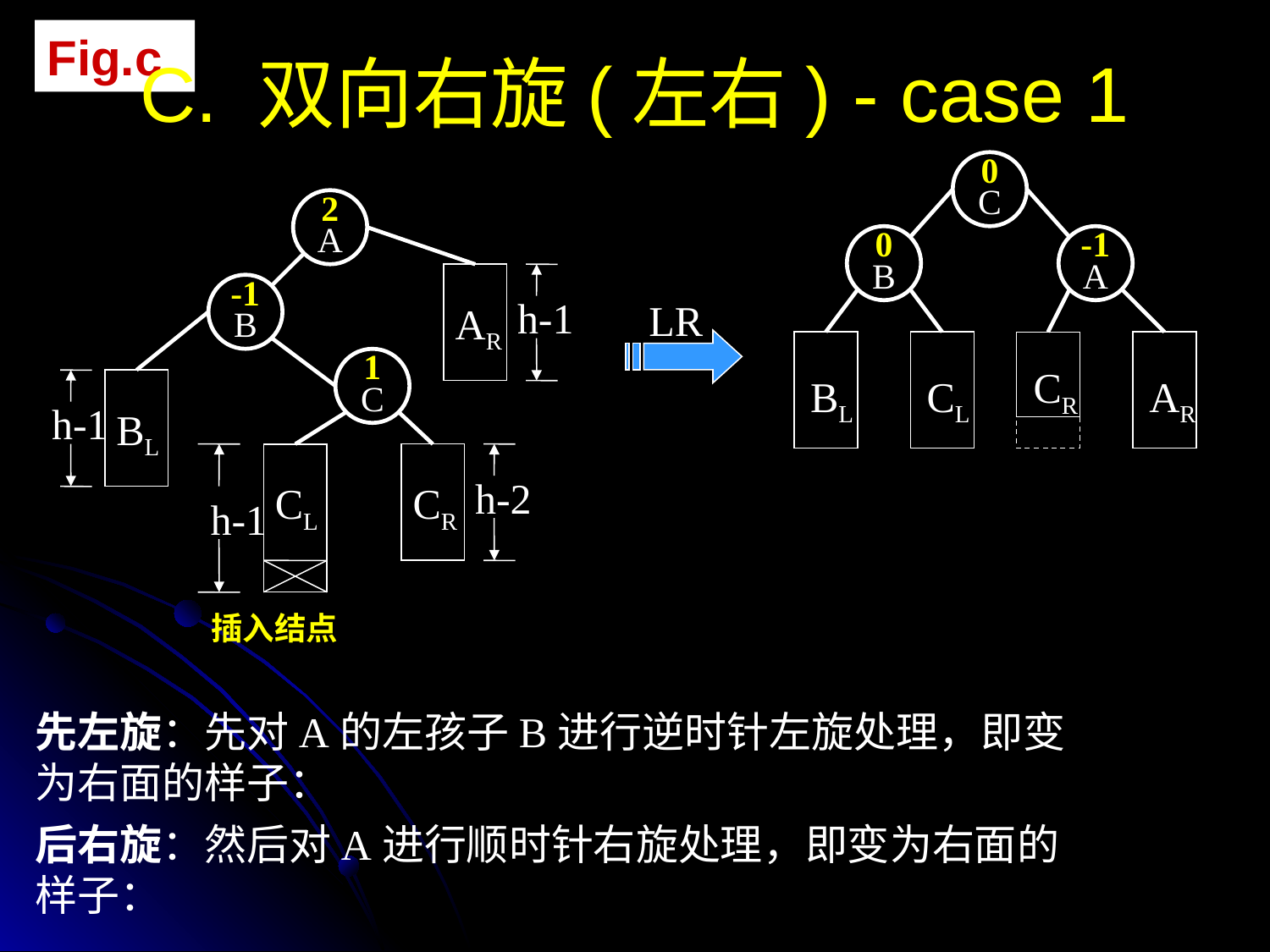

Fig.c
C. 双向右旋(左右) - case 1
0
C
0
B
-1
A

BL

CL

CR

AR

2
A

AR

h-1

-1
B
1
C

h-1

BL

h-1

CL

CR

h-2

LR

插入结点
先左旋：先对A的左孩子B进行逆时针左旋处理，即变为右面的样子：
后右旋：然后对A进行顺时针右旋处理，即变为右面的样子：